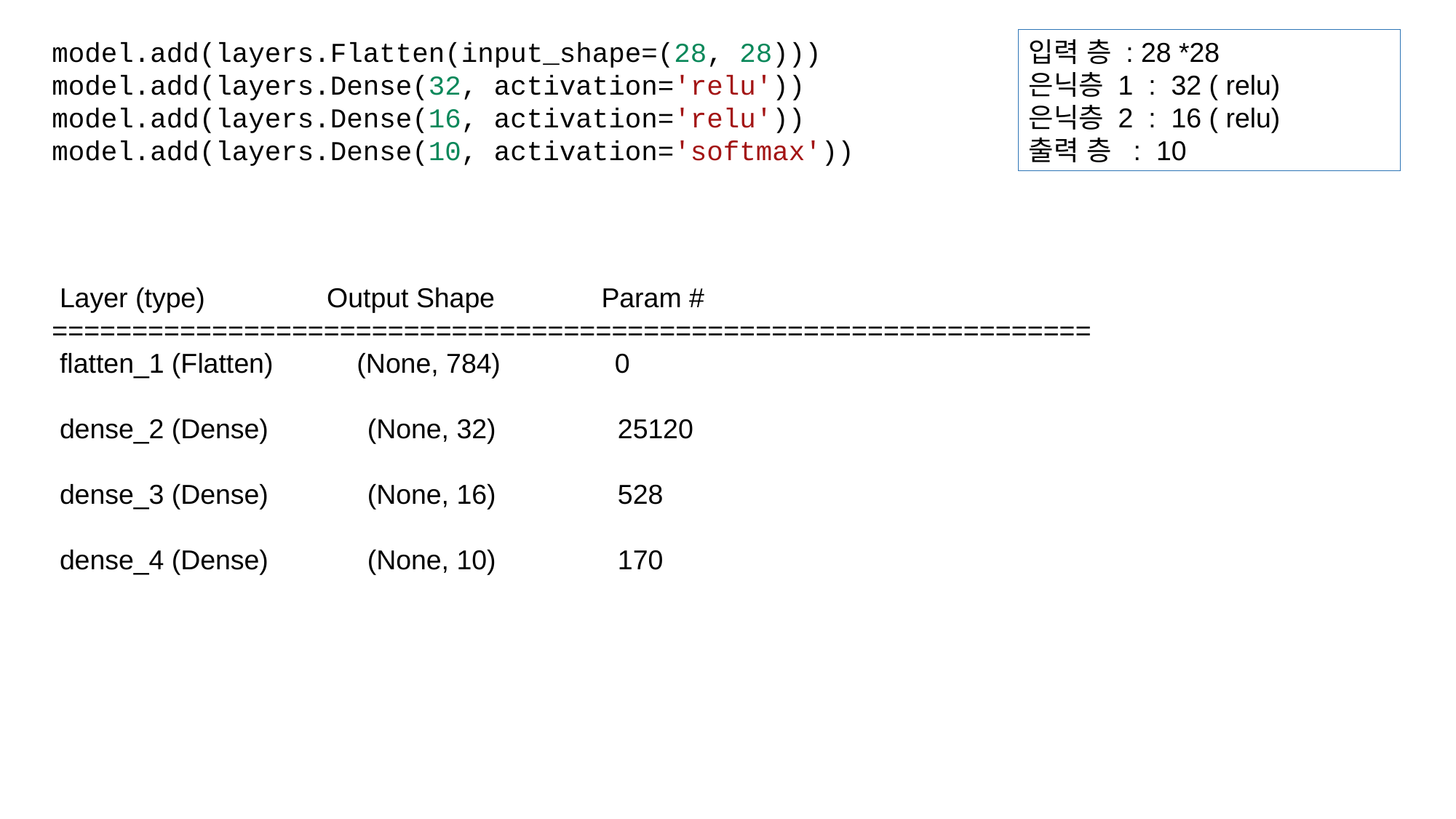

model.add(layers.Flatten(input_shape=(28, 28)))
model.add(layers.Dense(32, activation='relu'))
model.add(layers.Dense(16, activation='relu'))
model.add(layers.Dense(10, activation='softmax'))
입력 층 : 28 *28
은닉층 1  :  32 ( relu)
은닉층 2  :  16 ( relu)
출력 층  :  10
 Layer (type)                Output Shape              Param #
=================================================================
 flatten_1 (Flatten)           (None, 784)               0

 dense_2 (Dense)             (None, 32)                25120

 dense_3 (Dense)             (None, 16)                528

 dense_4 (Dense)             (None, 10)                170